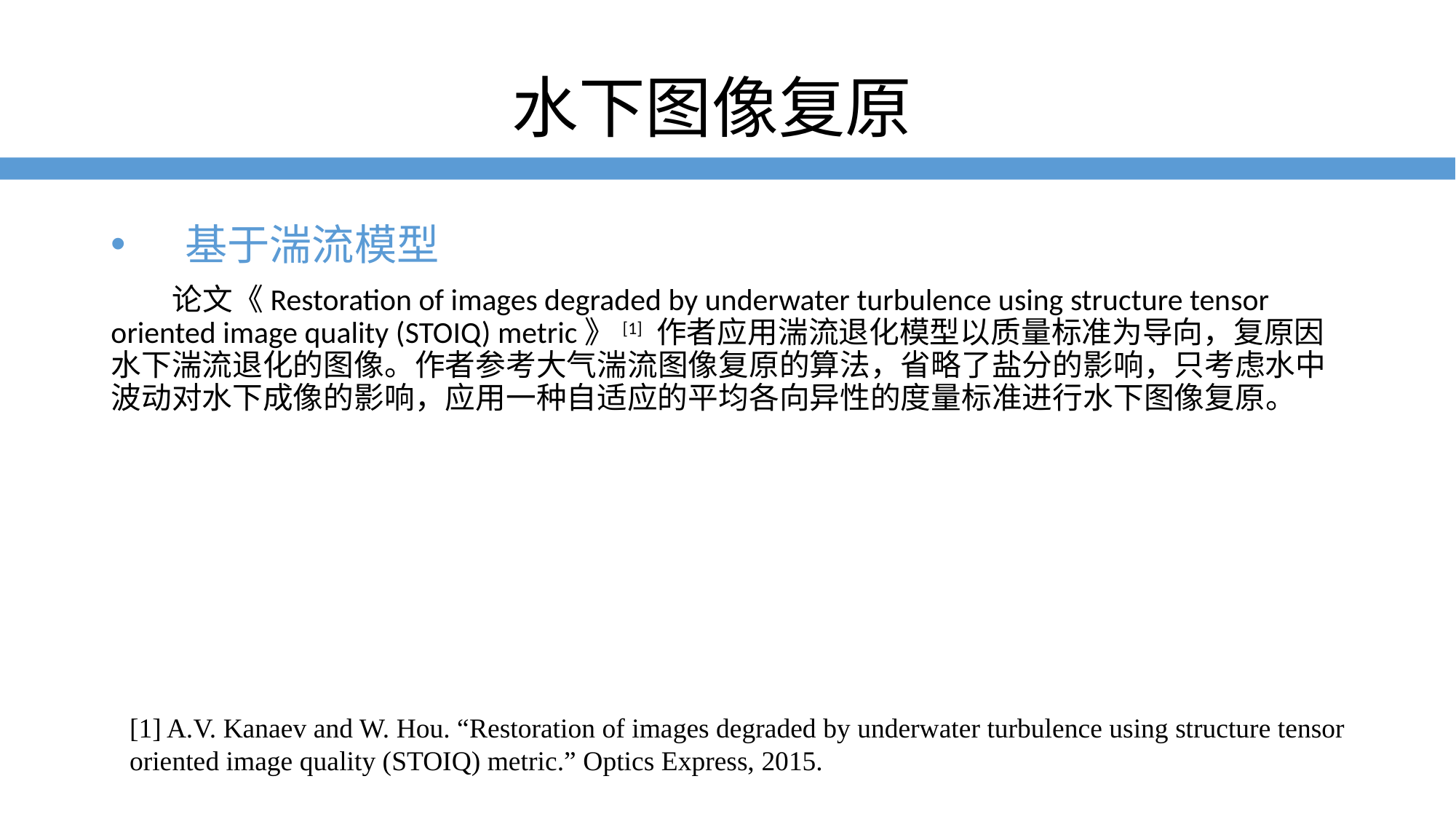

水下图像复原

 基于湍流模型
        论文《Restoration of images degraded by underwater turbulence using structure tensor oriented image quality (STOIQ) metric》[1] 作者应用湍流退化模型以质量标准为导向，复原因水下湍流退化的图像。作者参考大气湍流图像复原的算法，省略了盐分的影响，只考虑水中波动对水下成像的影响，应用一种自适应的平均各向异性的度量标准进行水下图像复原。

[1] A.V. Kanaev and W. Hou. “Restoration of images degraded by underwater turbulence using structure tensor oriented image quality (STOIQ) metric.” Optics Express, 2015.